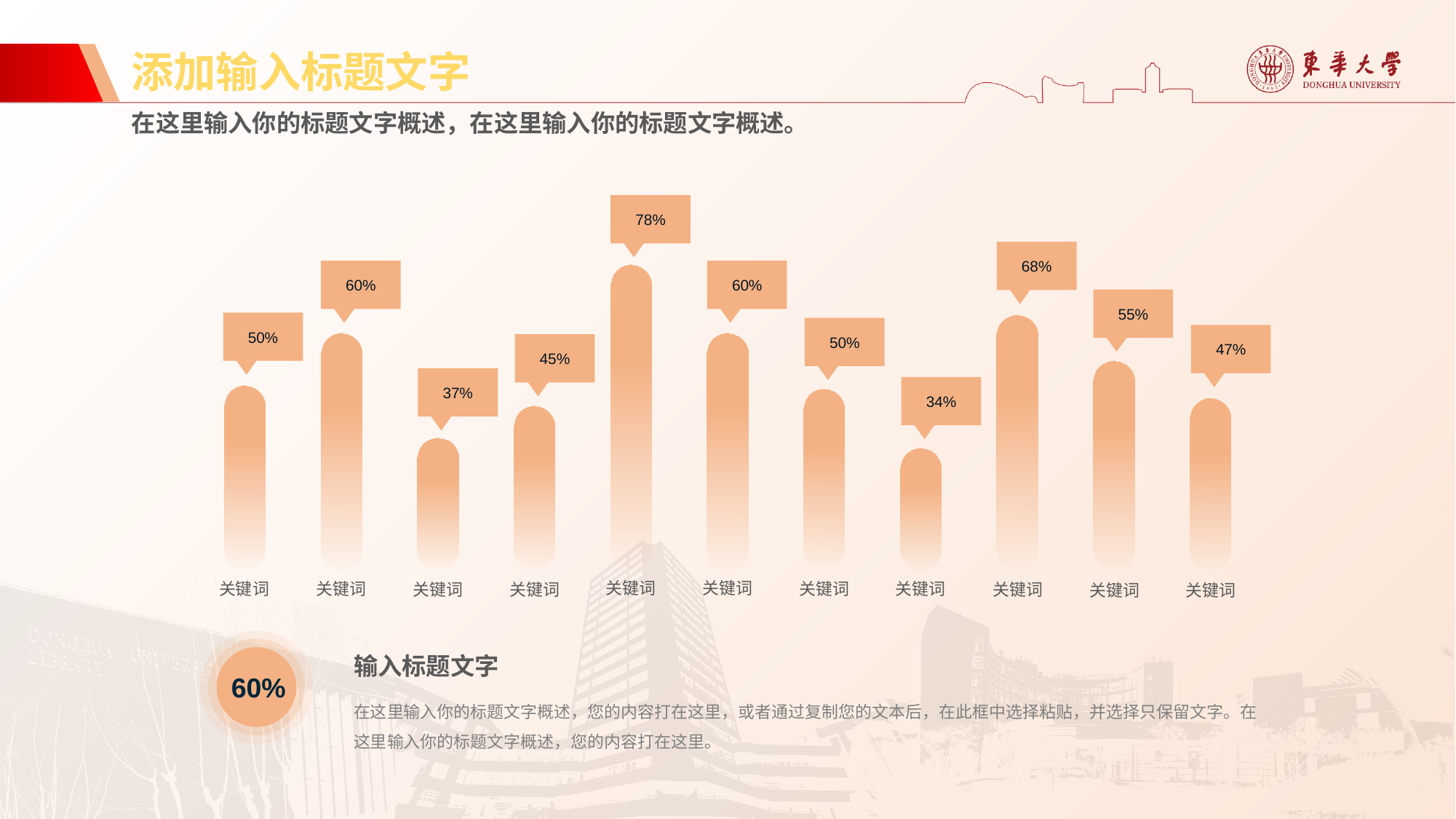

添加输入标题文字
在这里输入你的标题文字概述，在这里输入你的标题文字概述。
78%
68%
60%
60%

55%
50%

50%
47%

45%

37%
34%

关键词
关键词
关键词
关键词
关键词
关键词
关键词
关键词
关键词
关键词
关键词

60%
输入标题文字
在这里输入你的标题文字概述，您的内容打在这里，或者通过复制您的文本后，在此框中选择粘贴，并选择只保留文字。在这里输入你的标题文字概述，您的内容打在这里。